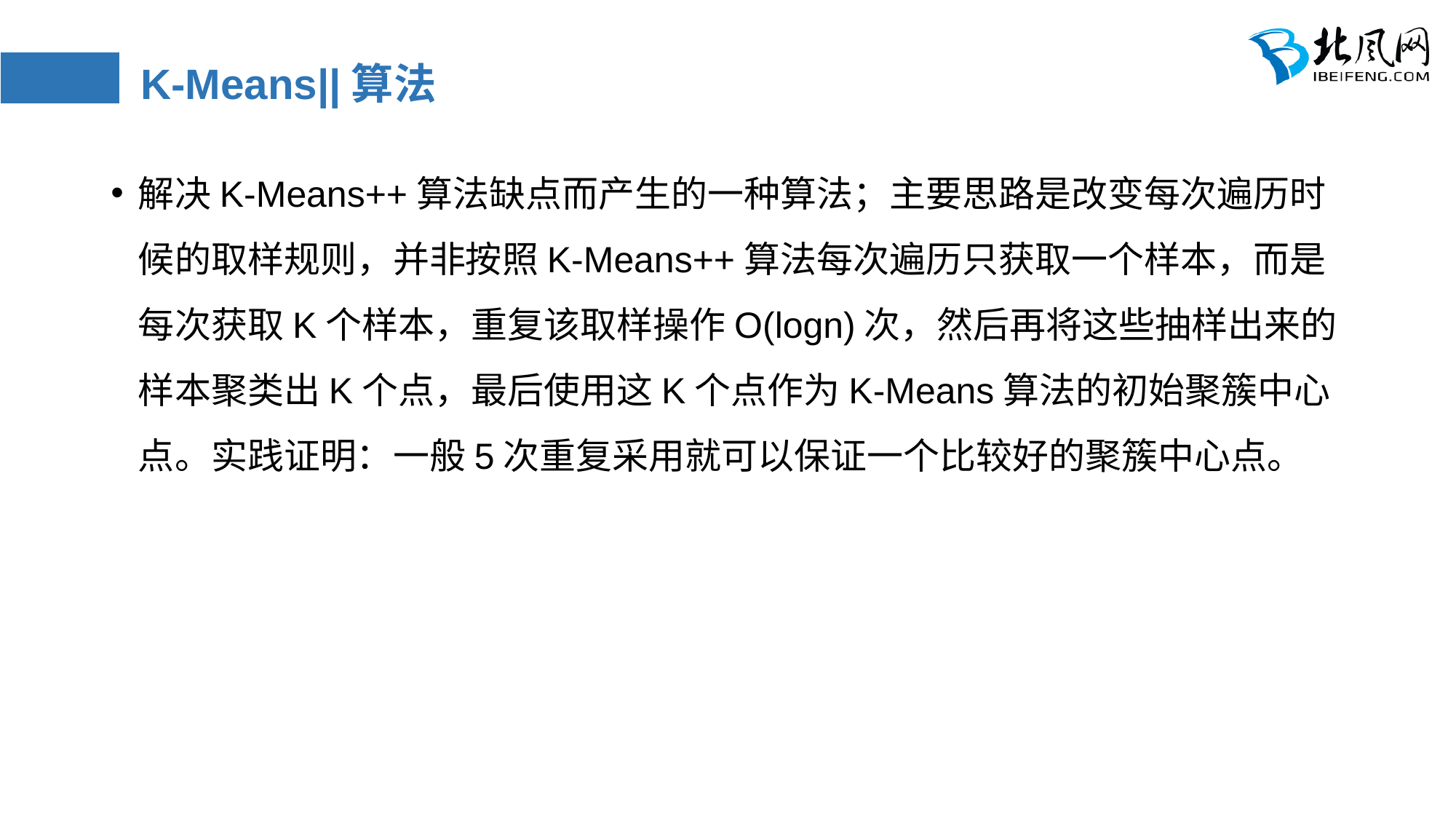

# K-Means||算法
解决K-Means++算法缺点而产生的一种算法；主要思路是改变每次遍历时候的取样规则，并非按照K-Means++算法每次遍历只获取一个样本，而是每次获取K个样本，重复该取样操作O(logn)次，然后再将这些抽样出来的样本聚类出K个点，最后使用这K个点作为K-Means算法的初始聚簇中心点。实践证明：一般5次重复采用就可以保证一个比较好的聚簇中心点。